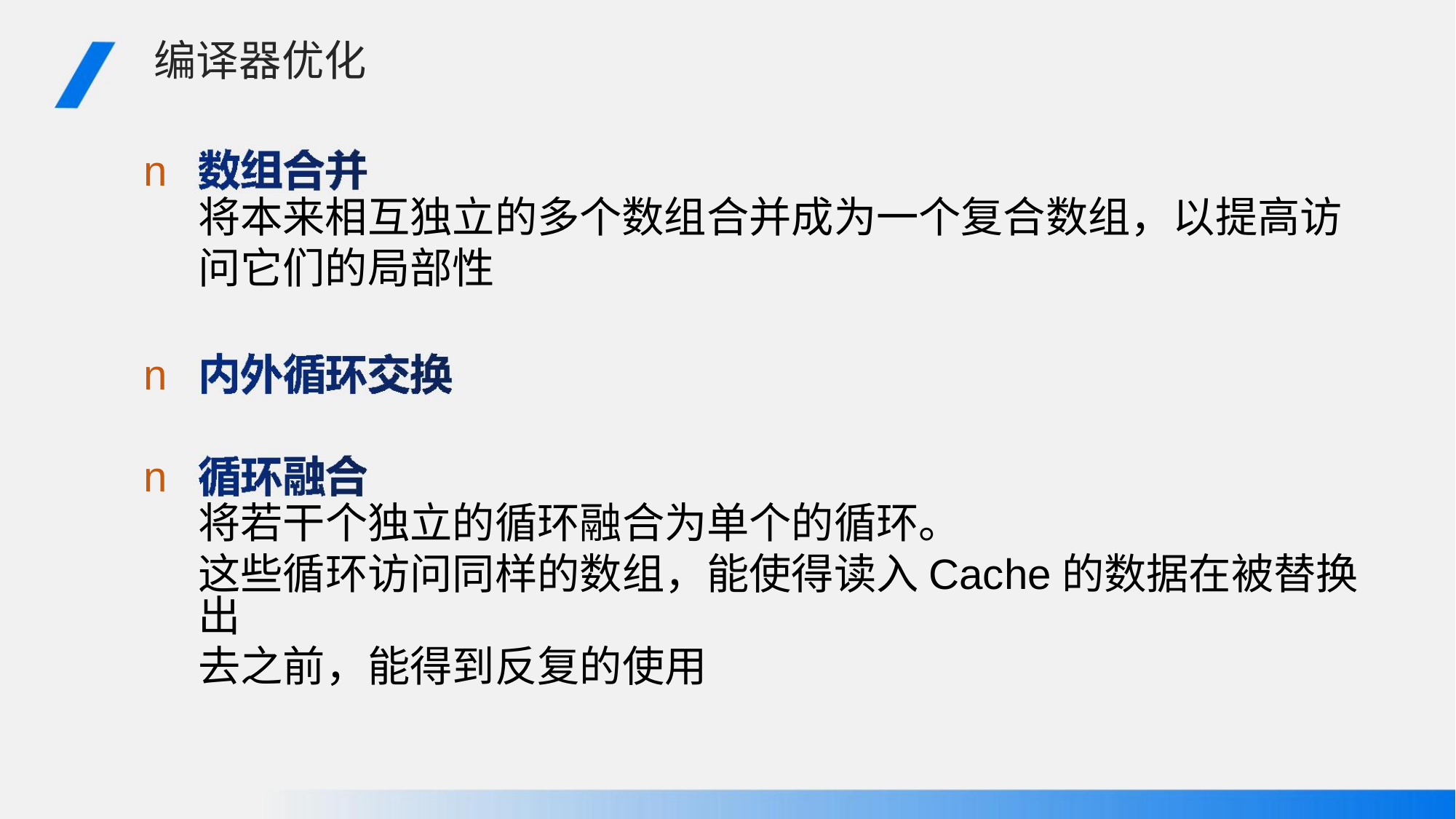

编译器优化
n
将本来相互独立的多个数组合并成为一个复合数组，以提高访
问它们的局部性
n
n
将若干个独立的循环融合为单个的循环。
这些循环访问同样的数组，能使得读入Cache的数据在被替换出
去之前，能得到反复的使用